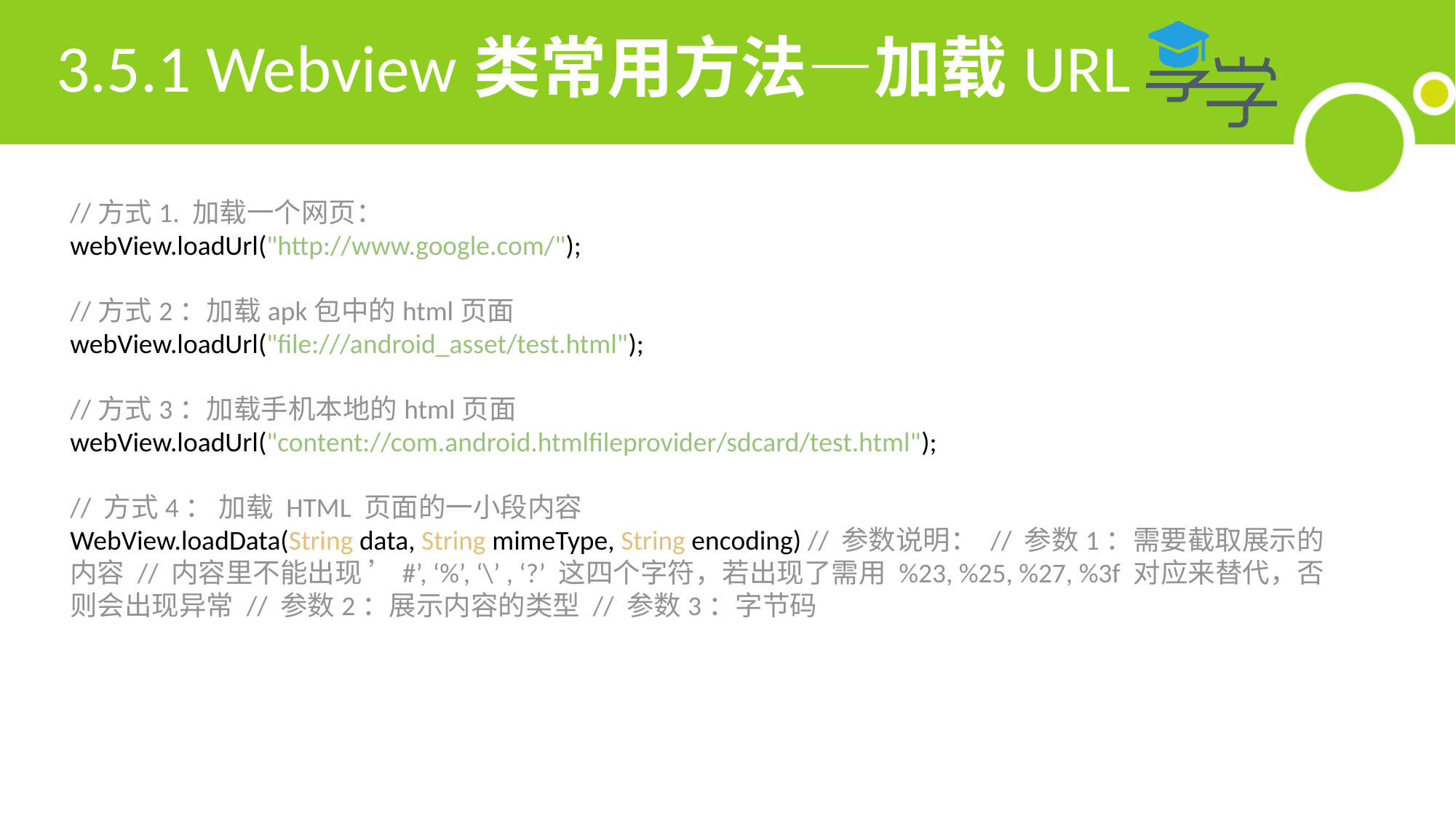

# 3.5.1 Webview类常用方法—加载URL
//方式1. 加载一个网页：
webView.loadUrl("http://www.google.com/");

//方式2：加载apk包中的html页面
webView.loadUrl("file:///android_asset/test.html");

//方式3：加载手机本地的html页面 webView.loadUrl("content://com.android.htmlfileprovider/sdcard/test.html");

// 方式4： 加载 HTML 页面的一小段内容
WebView.loadData(String data, String mimeType, String encoding) // 参数说明： // 参数1：需要截取展示的内容 // 内容里不能出现 ’#’, ‘%’, ‘\’ , ‘?’ 这四个字符，若出现了需用 %23, %25, %27, %3f 对应来替代，否则会出现异常 // 参数2：展示内容的类型 // 参数3：字节码